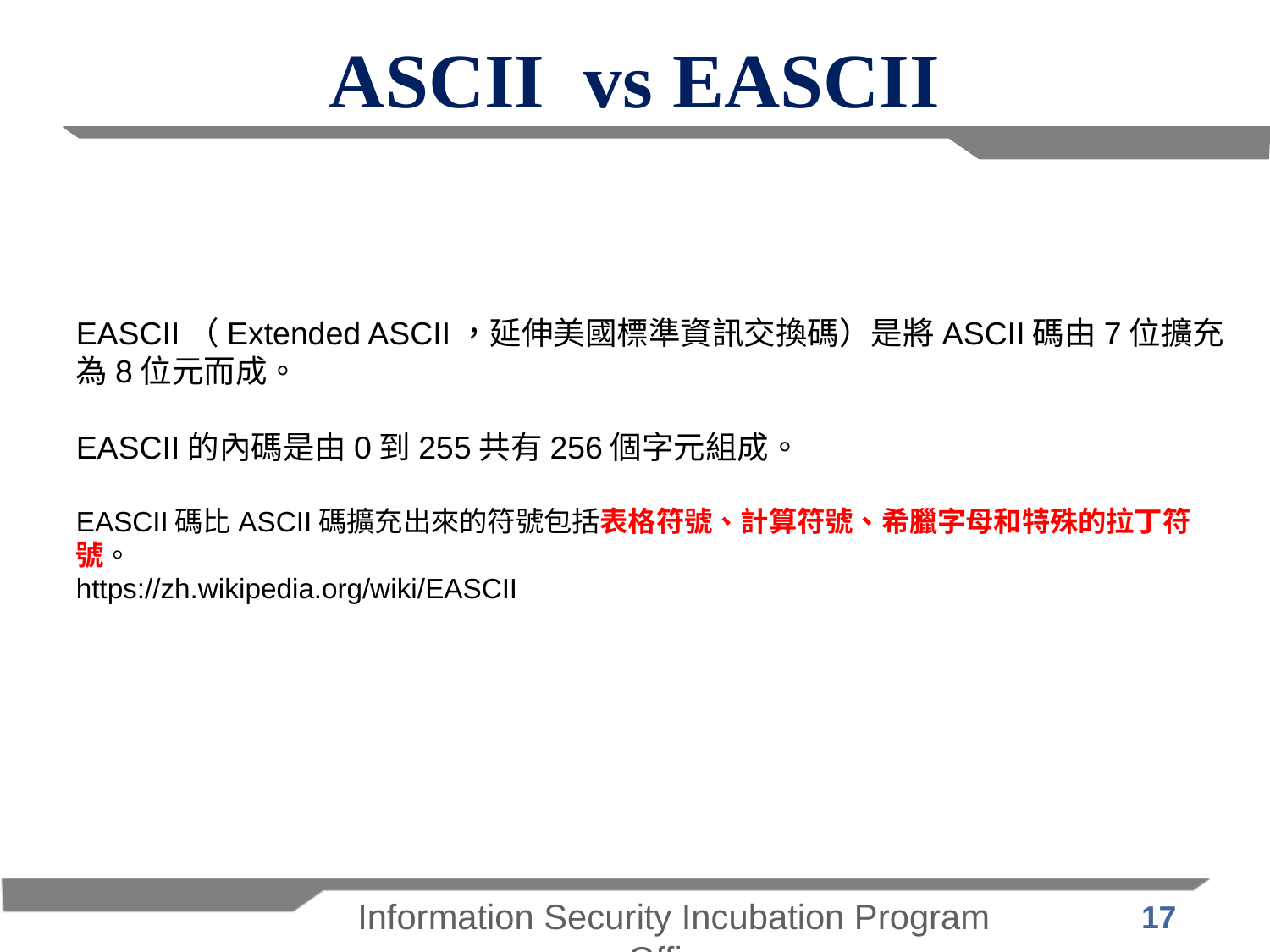

# ASCII  vs EASCII
EASCII（Extended ASCII，延伸美國標準資訊交換碼）是將ASCII碼由7位擴充為8位元而成。

EASCII的內碼是由0到255共有256個字元組成。

EASCII碼比ASCII碼擴充出來的符號包括表格符號、計算符號、希臘字母和特殊的拉丁符號。
https://zh.wikipedia.org/wiki/EASCII